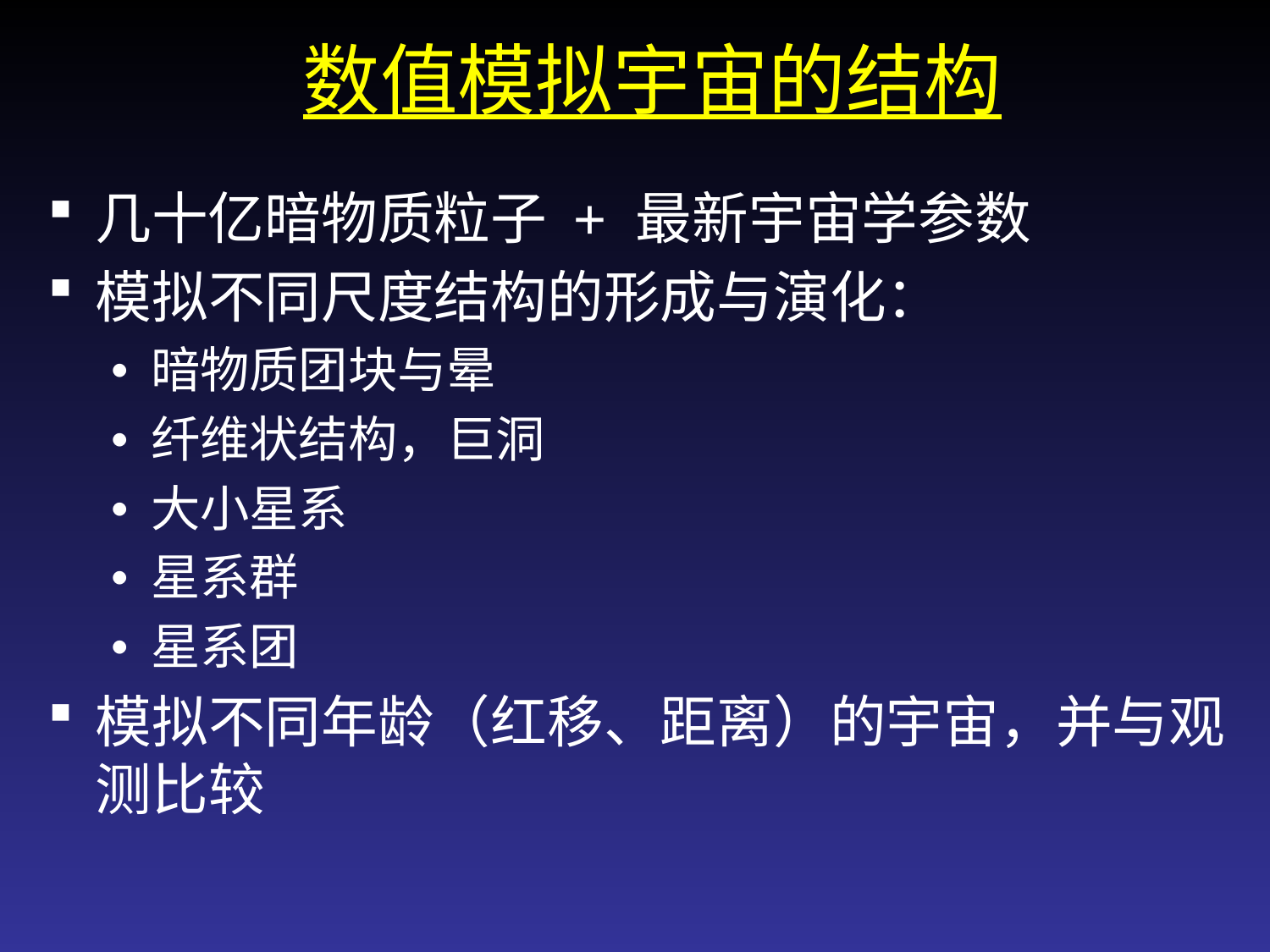

数值模拟宇宙的结构
几十亿暗物质粒子 + 最新宇宙学参数
模拟不同尺度结构的形成与演化：
暗物质团块与晕
纤维状结构，巨洞
大小星系
星系群
星系团
模拟不同年龄（红移、距离）的宇宙，并与观测比较